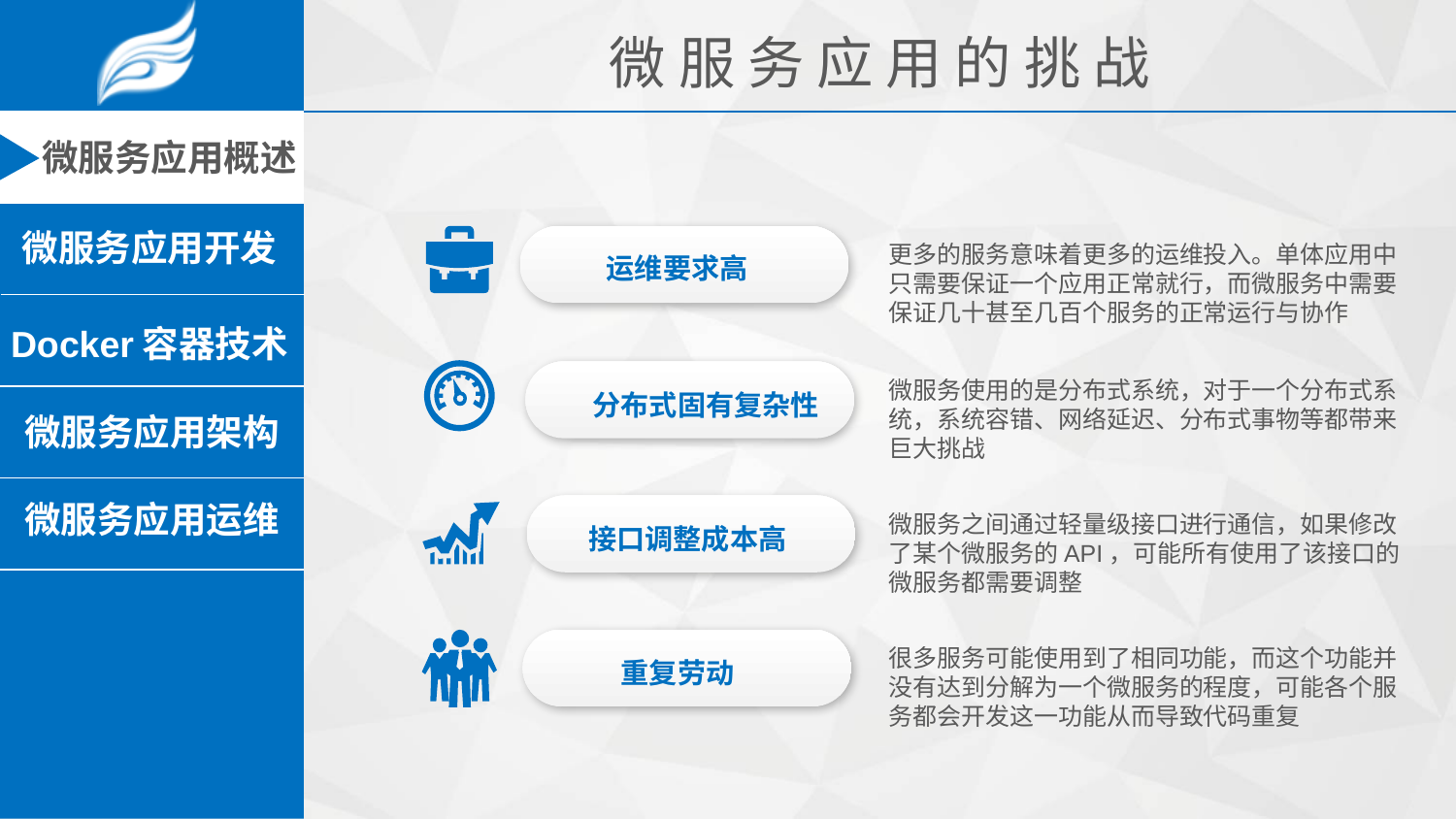

微 服 务 应 用 的 挑 战

更多的服务意味着更多的运维投入。单体应用中只需要保证一个应用正常就行，而微服务中需要保证几十甚至几百个服务的正常运行与协作
运维要求高

微服务使用的是分布式系统，对于一个分布式系统，系统容错、网络延迟、分布式事物等都带来巨大挑战
分布式固有复杂性

微服务之间通过轻量级接口进行通信，如果修改了某个微服务的API，可能所有使用了该接口的微服务都需要调整
接口调整成本高

很多服务可能使用到了相同功能，而这个功能并没有达到分解为一个微服务的程度，可能各个服务都会开发这一功能从而导致代码重复
重复劳动